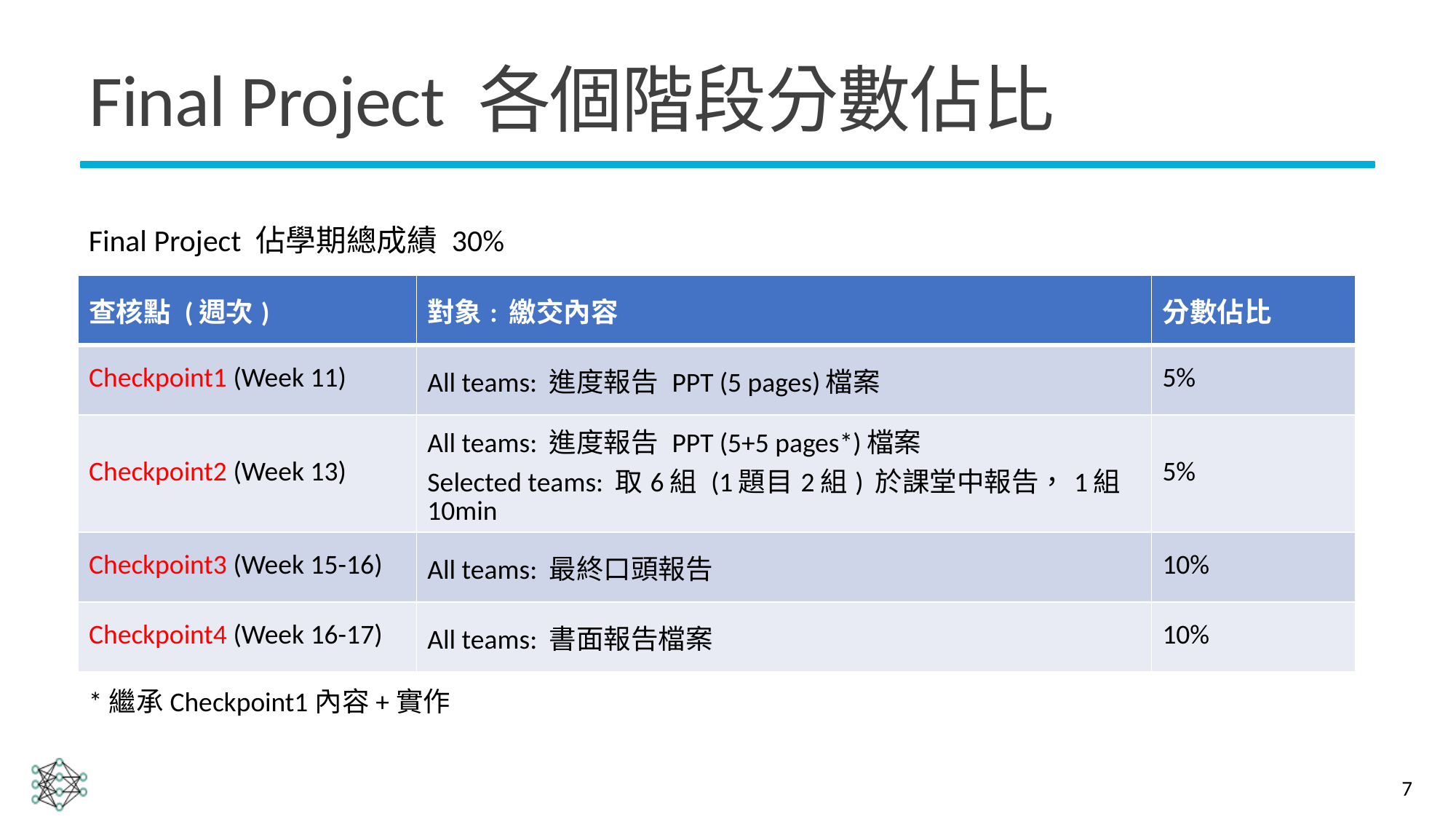

# Final Project 各個階段分數佔比
Final Project 佔學期總成績 30%
| 查核點 (週次) | 對象: 繳交內容 | 分數佔比 |
| --- | --- | --- |
| Checkpoint1 (Week 11) | All teams: 進度報告 PPT (5 pages)檔案 | 5% |
| Checkpoint2 (Week 13) | All teams: 進度報告 PPT (5+5 pages\*)檔案 Selected teams: 取6組 (1題目2組) 於課堂中報告，1組10min | 5% |
| Checkpoint3 (Week 15-16) | All teams: 最終口頭報告 | 10% |
| Checkpoint4 (Week 16-17) | All teams: 書面報告檔案 | 10% |
*繼承Checkpoint1內容+實作
7